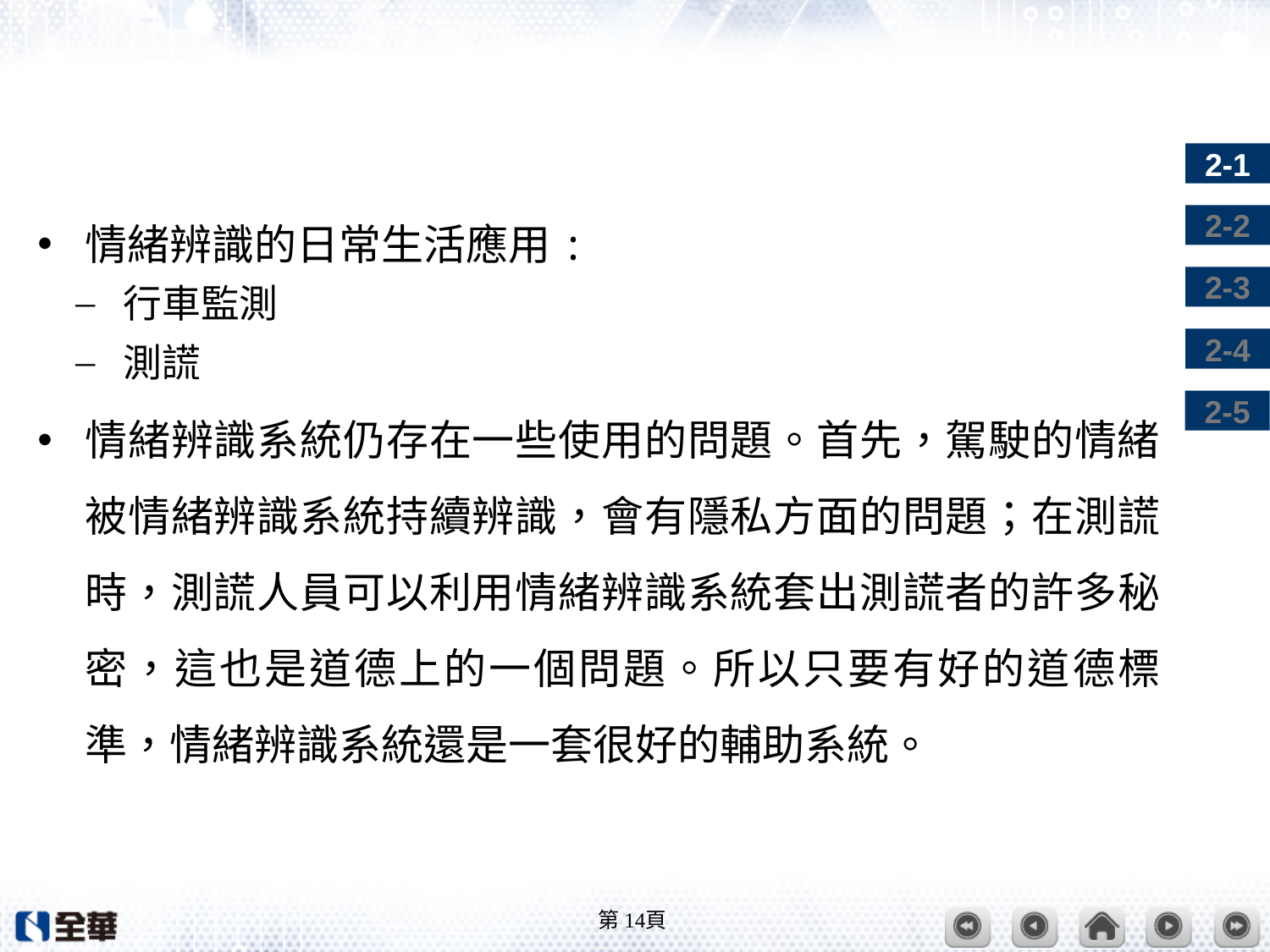

#
情緒辨識的日常生活應用:
行車監測
測謊
情緒辨識系統仍存在一些使用的問題。首先，駕駛的情緒被情緒辨識系統持續辨識，會有隱私方面的問題；在測謊時，測謊人員可以利用情緒辨識系統套出測謊者的許多秘密，這也是道德上的一個問題。所以只要有好的道德標準，情緒辨識系統還是一套很好的輔助系統。